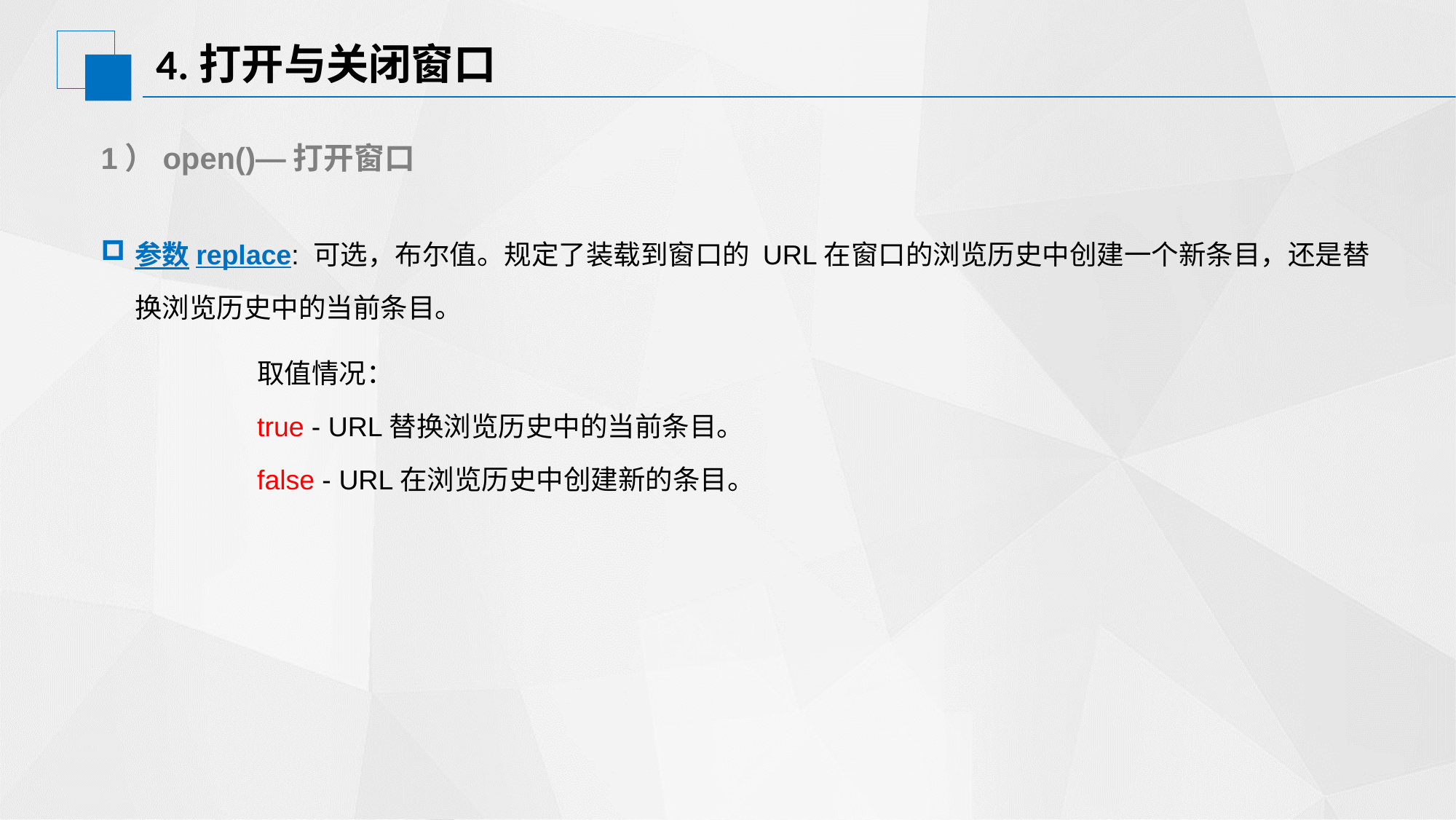

# 4.打开与关闭窗口
1）open()—打开窗口
参数replace: 可选，布尔值。规定了装载到窗口的 URL在窗口的浏览历史中创建一个新条目，还是替换浏览历史中的当前条目。
取值情况：
true - URL替换浏览历史中的当前条目。
false - URL在浏览历史中创建新的条目。